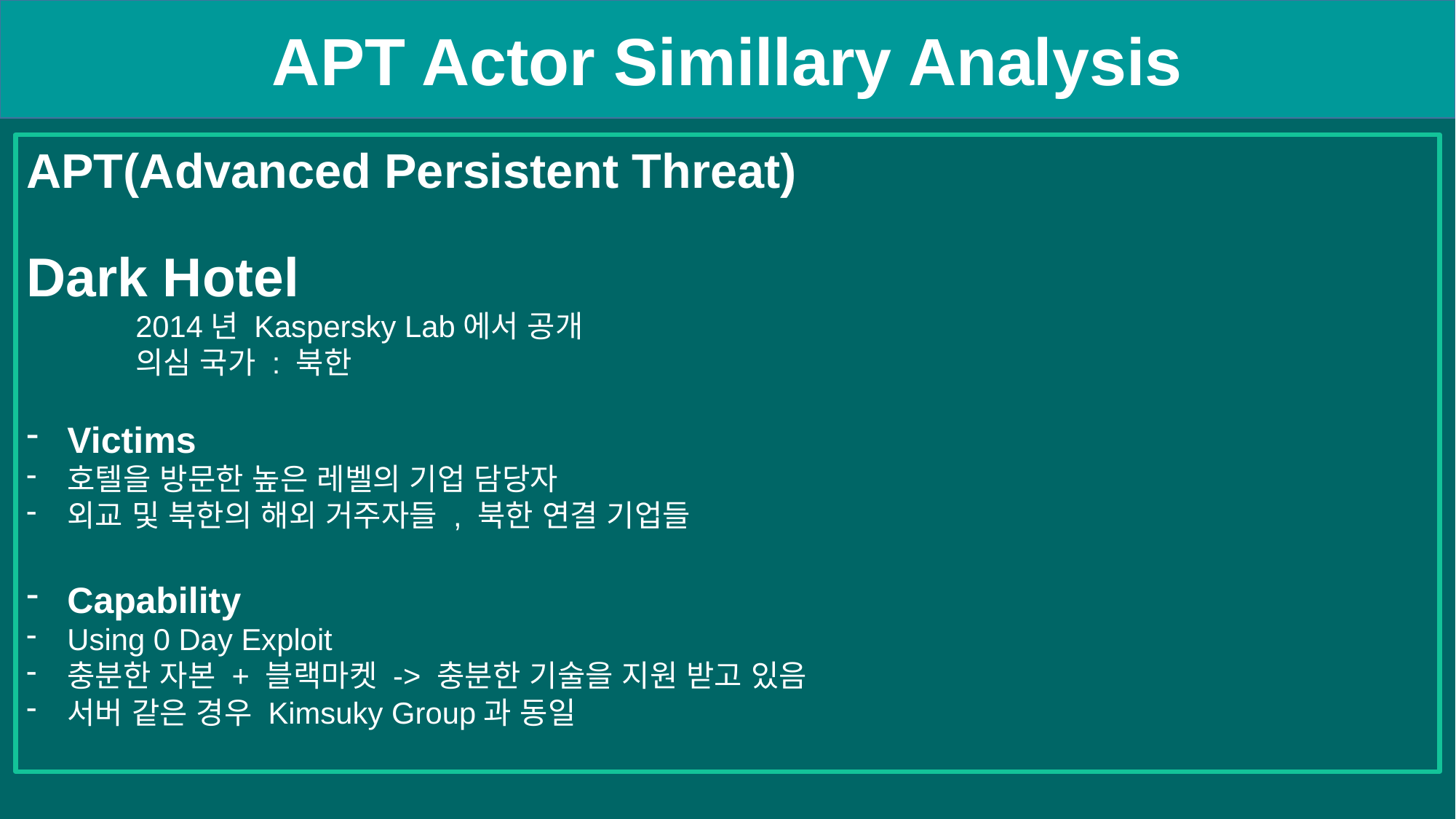

APT Actor Simillary Analysis
APT(Advanced Persistent Threat)

Dark Hotel
	2014년 Kaspersky Lab에서 공개
	의심 국가 : 북한

Victims
호텔을 방문한 높은 레벨의 기업 담당자
외교 및 북한의 해외 거주자들 , 북한 연결 기업들

Capability
Using 0 Day Exploit
충분한 자본 + 블랙마켓 -> 충분한 기술을 지원 받고 있음
서버 같은 경우 Kimsuky Group과 동일